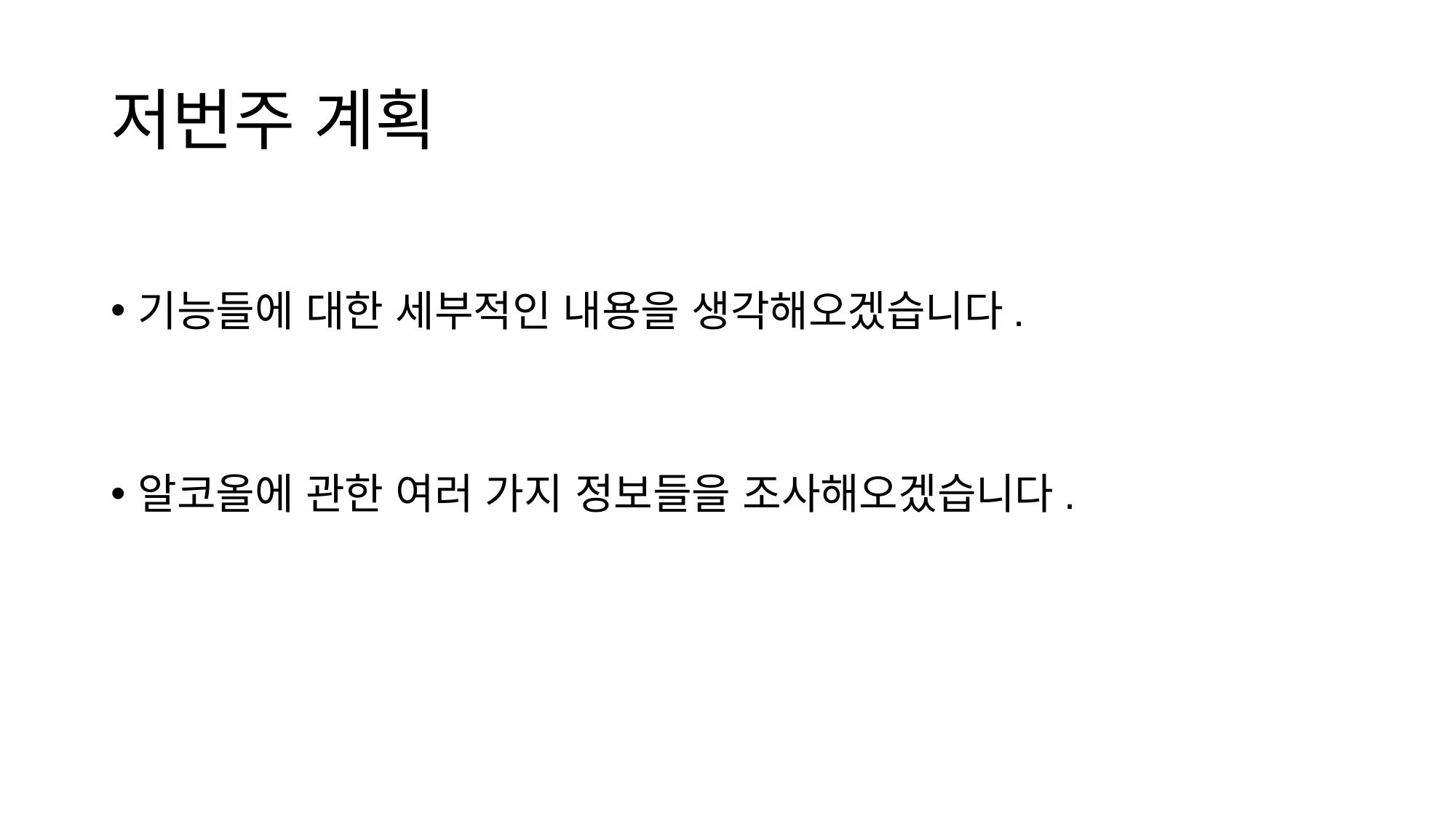

# 저번주 계획

기능들에 대한 세부적인 내용을 생각해오겠습니다.

알코올에 관한 여러 가지 정보들을 조사해오겠습니다.